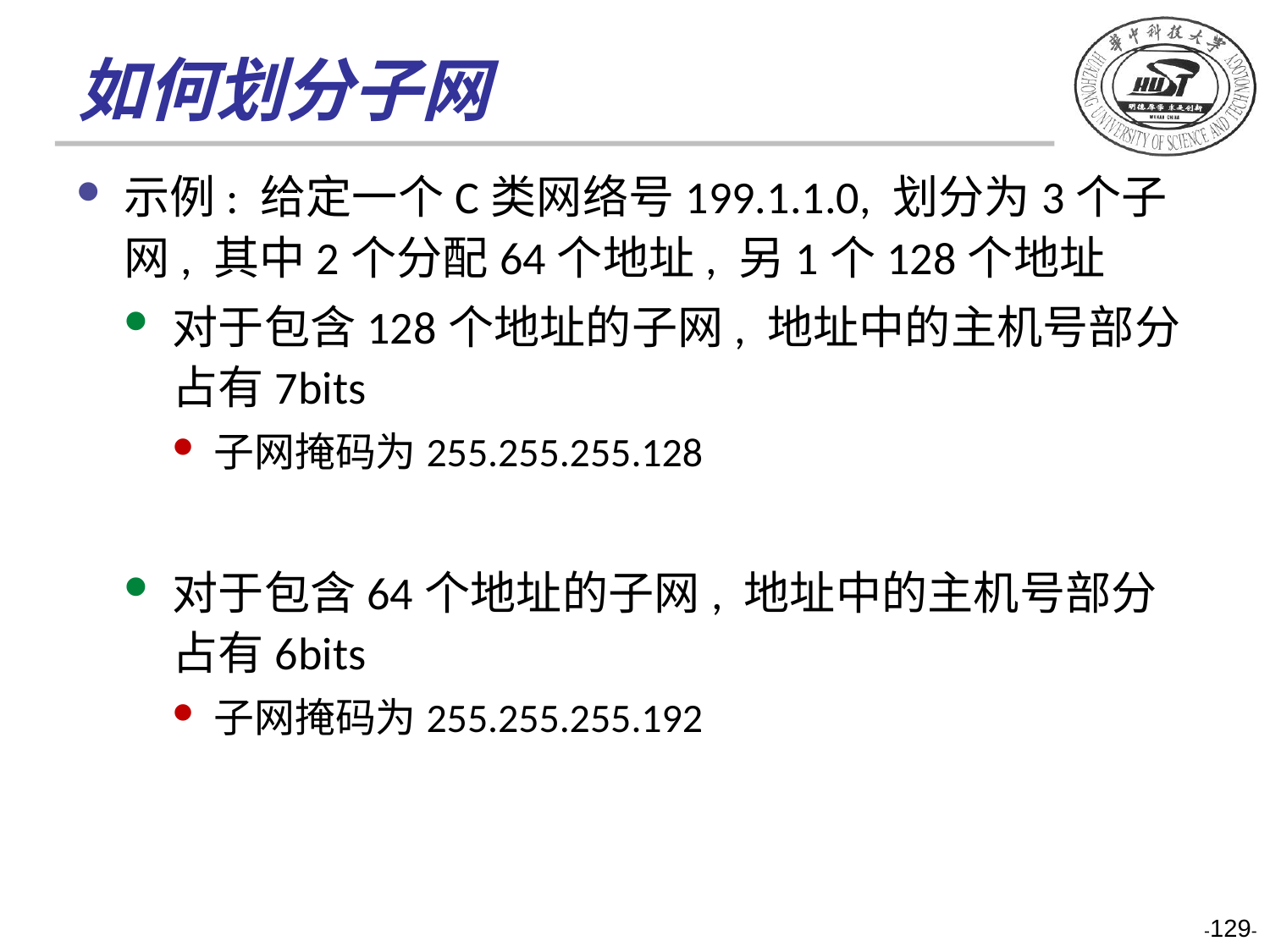

# 如何划分子网
示例: 给定一个C类网络号199.1.1.0, 划分为3个子网, 其中2个分配64个地址, 另1个128个地址
对于包含128个地址的子网, 地址中的主机号部分占有7bits
子网掩码为255.255.255.128

对于包含64个地址的子网, 地址中的主机号部分占有6bits
子网掩码为255.255.255.192

-129-